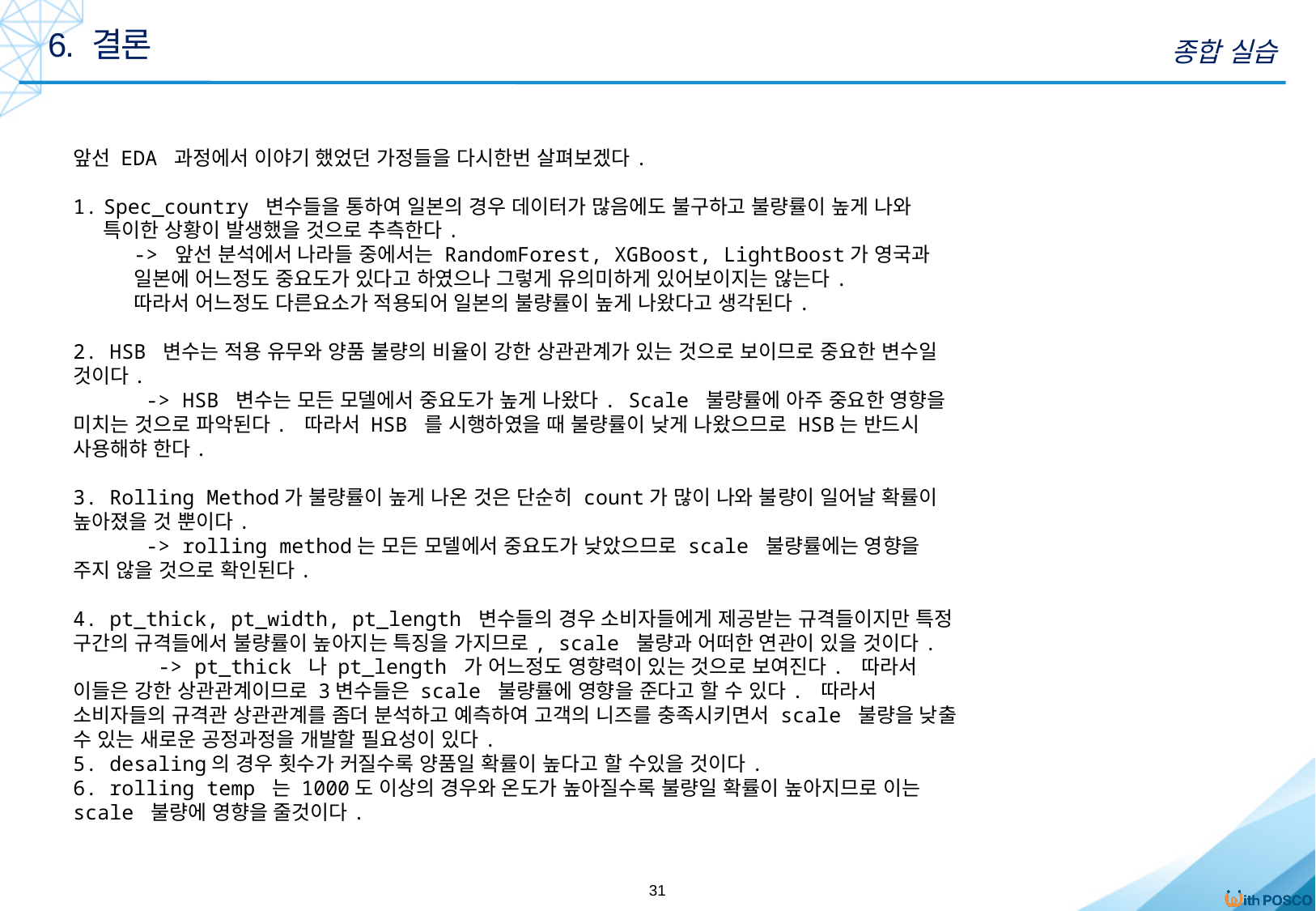

6. 결론
종합 실습
앞선 EDA 과정에서 이야기 했었던 가정들을 다시한번 살펴보겠다.

Spec_country 변수들을 통하여 일본의 경우 데이터가 많음에도 불구하고 불량률이 높게 나와 특이한 상황이 발생했을 것으로 추측한다.
-> 앞선 분석에서 나라들 중에서는 RandomForest, XGBoost, LightBoost가 영국과 일본에 어느정도 중요도가 있다고 하였으나 그렇게 유의미하게 있어보이지는 않는다.
따라서 어느정도 다른요소가 적용되어 일본의 불량률이 높게 나왔다고 생각된다.

2. HSB 변수는 적용 유무와 양품 불량의 비율이 강한 상관관계가 있는 것으로 보이므로 중요한 변수일 것이다.
      -> HSB 변수는 모든 모델에서 중요도가 높게 나왔다. Scale 불량률에 아주 중요한 영향을 미치는 것으로 파악된다. 따라서 HSB 를 시행하였을 때 불량률이 낮게 나왔으므로 HSB는 반드시 사용해햐 한다.

3. Rolling Method가 불량률이 높게 나온 것은 단순히 count가 많이 나와 불량이 일어날 확률이 높아졌을 것 뿐이다.
      -> rolling method는 모든 모델에서 중요도가 낮았으므로 scale 불량률에는 영향을 주지 않을 것으로 확인된다.

4. pt_thick, pt_width, pt_length 변수들의 경우 소비자들에게 제공받는 규격들이지만 특정 구간의 규격들에서 불량률이 높아지는 특징을 가지므로, scale 불량과 어떠한 연관이 있을 것이다.
       -> pt_thick 나 pt_length 가 어느정도 영향력이 있는 것으로 보여진다. 따라서 이들은 강한 상관관계이므로 3변수들은 scale 불량률에 영향을 준다고 할 수 있다. 따라서 소비자들의 규격관 상관관계를 좀더 분석하고 예측하여 고객의 니즈를 충족시키면서 scale 불량을 낮출 수 있는 새로운 공정과정을 개발할 필요성이 있다.
5. desaling의 경우 횟수가 커질수록 양품일 확률이 높다고 할 수있을 것이다.
6. rolling temp 는 1000도 이상의 경우와 온도가 높아질수록 불량일 확률이 높아지므로 이는 scale 불량에 영향을 줄것이다.